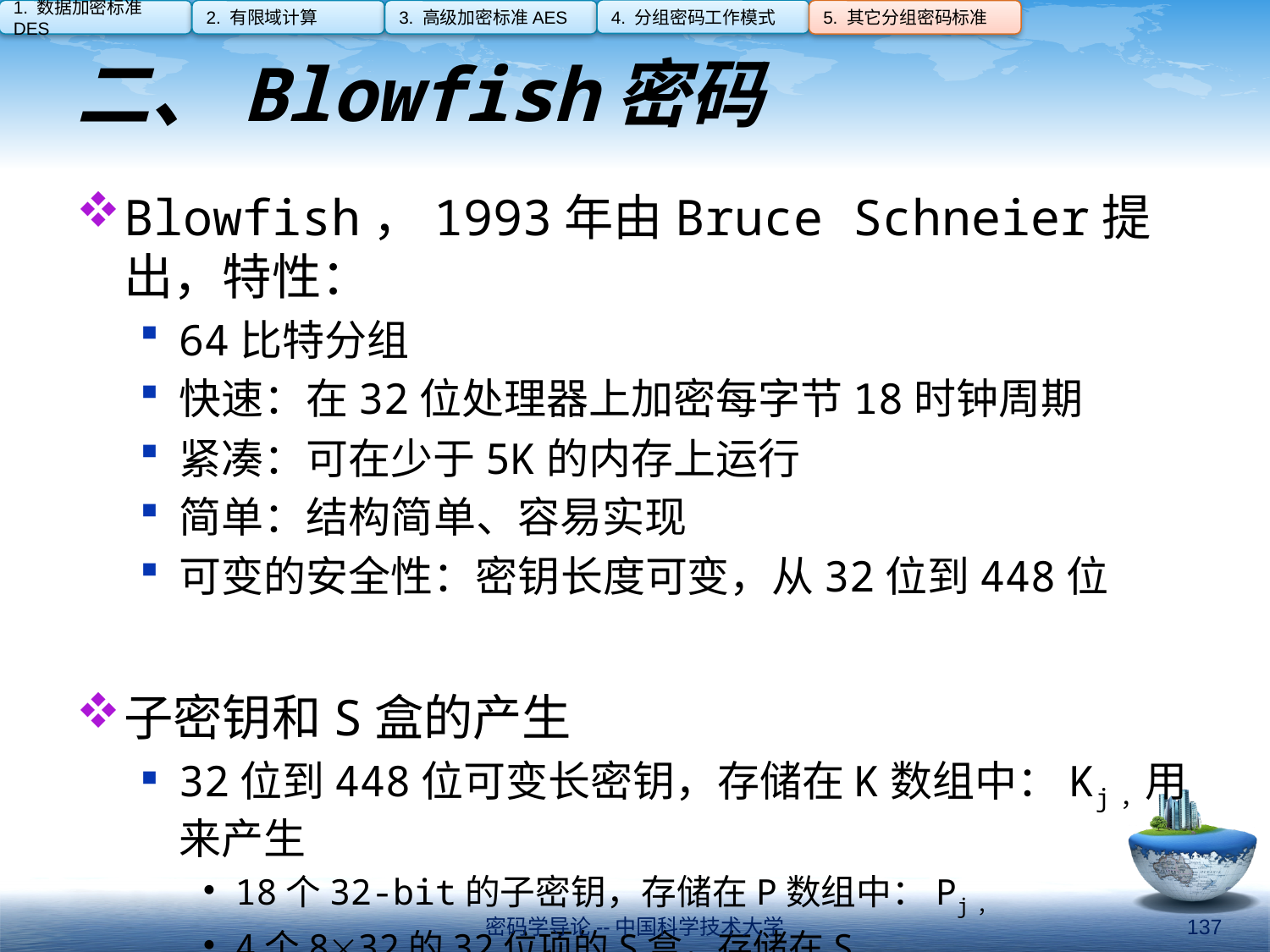

4. 分组密码工作模式
1. 数据加密标准DES
2. 有限域计算
3. 高级加密标准AES
5. 其它分组密码标准
# 二、Blowfish密码
Blowfish，1993年由Bruce Schneier提出，特性：
64比特分组
快速：在32位处理器上加密每字节18时钟周期
紧凑：可在少于5K的内存上运行
简单：结构简单、容易实现
可变的安全性：密钥长度可变，从32位到448位

子密钥和S盒的产生
32位到448位可变长密钥，存储在K数组中：Kj，用来产生
18个32-bit的子密钥，存储在P数组中：Pj，
4个8×32的32位项的S盒，存储在Si,j
密码学导论--中国科学技术大学
137